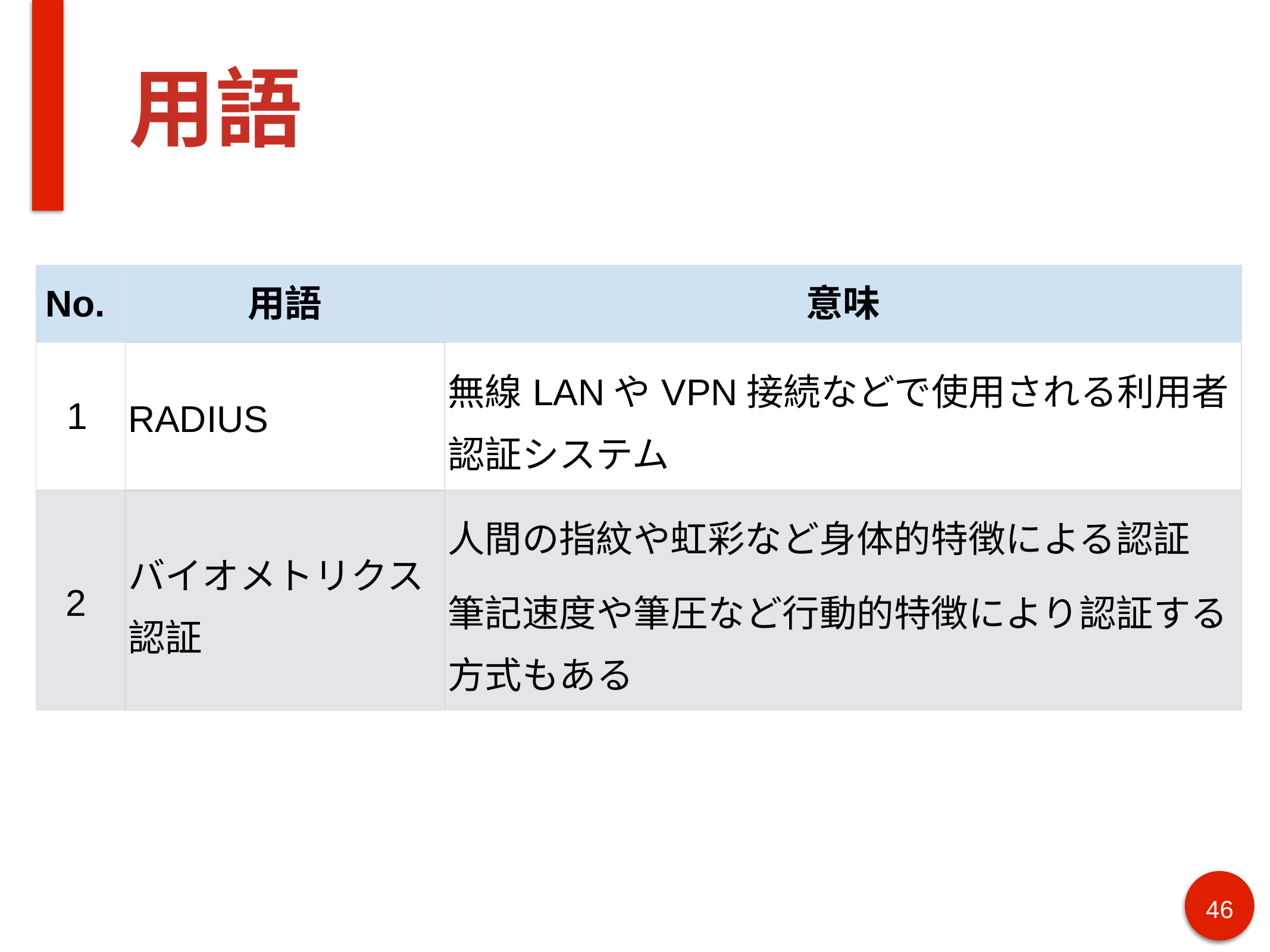

# 用語
| No. | 用語 | 意味 |
| --- | --- | --- |
| 1 | RADIUS | 無線LANやVPN接続などで使用される利用者 認証システム |
| 2 | バイオメトリクス 認証 | 人間の指紋や虹彩など身体的特徴による認証 筆記速度や筆圧など行動的特徴により認証する方式もある |
46